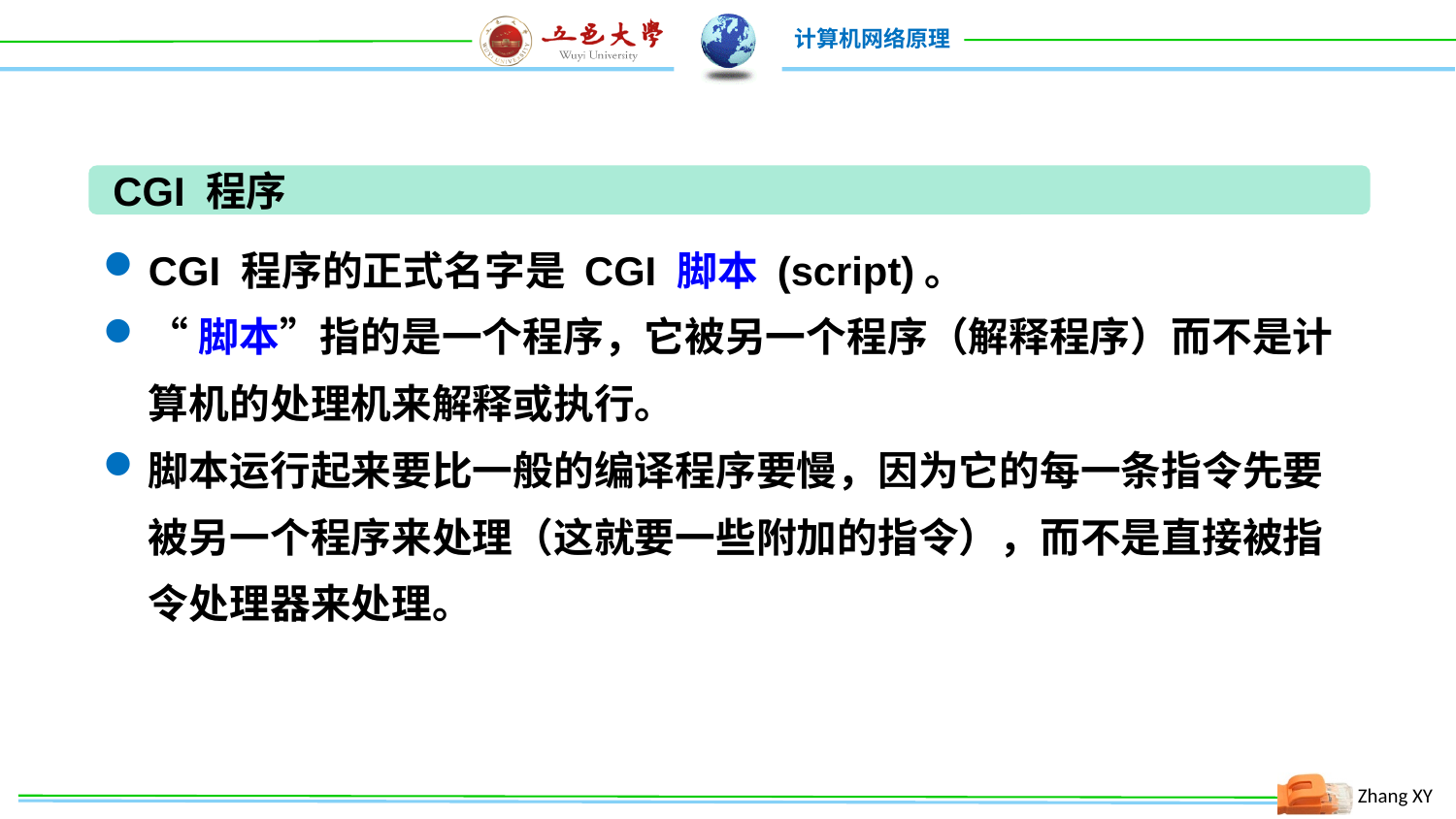

CGI 程序

CGI 程序的正式名字是 CGI 脚本 (script)。
“脚本”指的是一个程序，它被另一个程序（解释程序）而不是计算机的处理机来解释或执行。
脚本运行起来要比一般的编译程序要慢，因为它的每一条指令先要被另一个程序来处理（这就要一些附加的指令），而不是直接被指令处理器来处理。